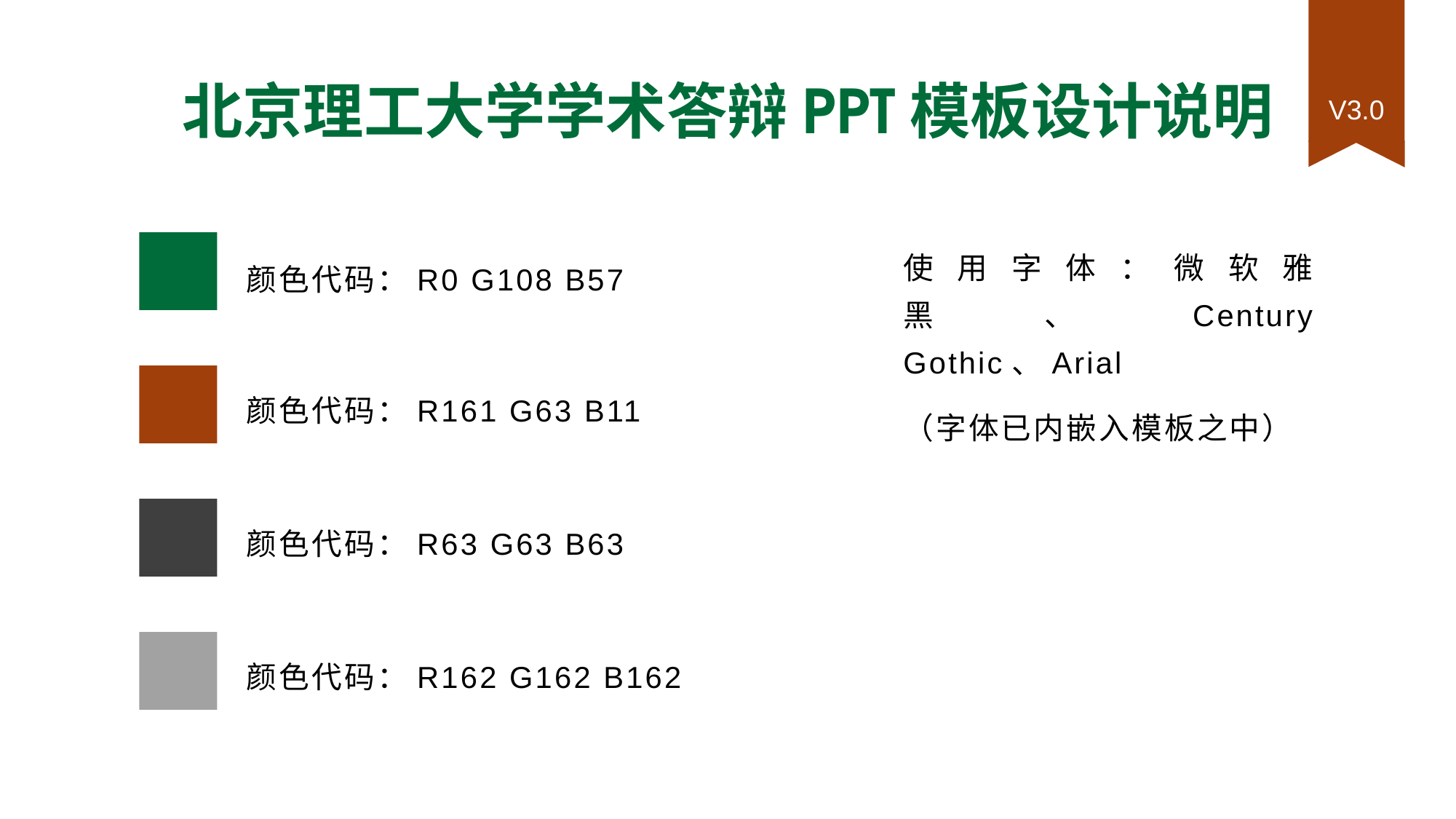

V3.0

北京理工大学学术答辩PPT模板设计说明

使用字体：微软雅黑、Century Gothic、Arial
（字体已内嵌入模板之中）
颜色代码：R0 G108 B57

颜色代码：R161 G63 B11

颜色代码：R63 G63 B63

颜色代码：R162 G162 B162